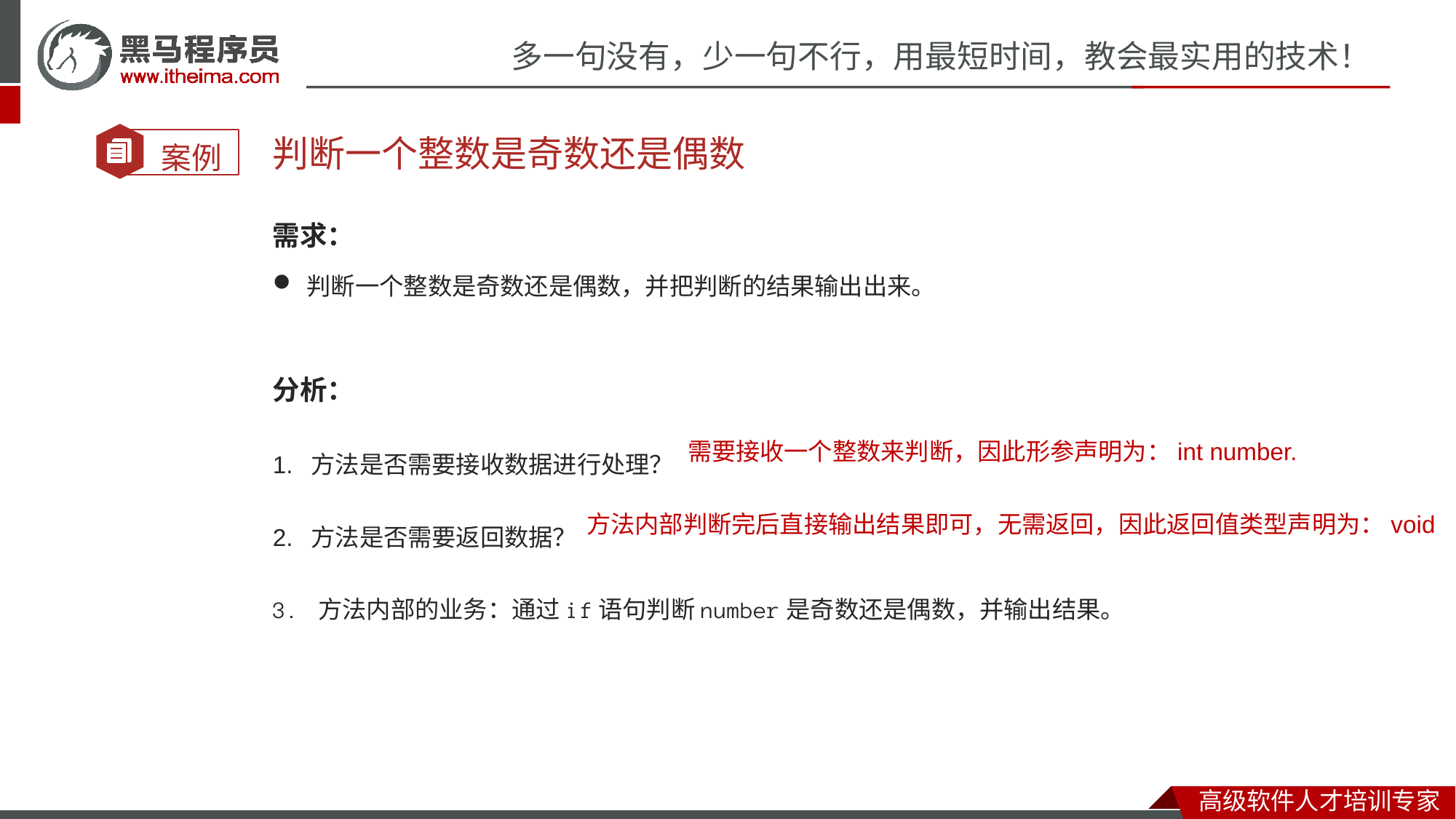

判断一个整数是奇数还是偶数
需求：
判断一个整数是奇数还是偶数，并把判断的结果输出出来。
分析：
 方法是否需要接收数据进行处理？
 方法是否需要返回数据？
3. 方法内部的业务：通过if语句判断number是奇数还是偶数，并输出结果。

需要接收一个整数来判断，因此形参声明为：int number.
方法内部判断完后直接输出结果即可，无需返回，因此返回值类型声明为：void